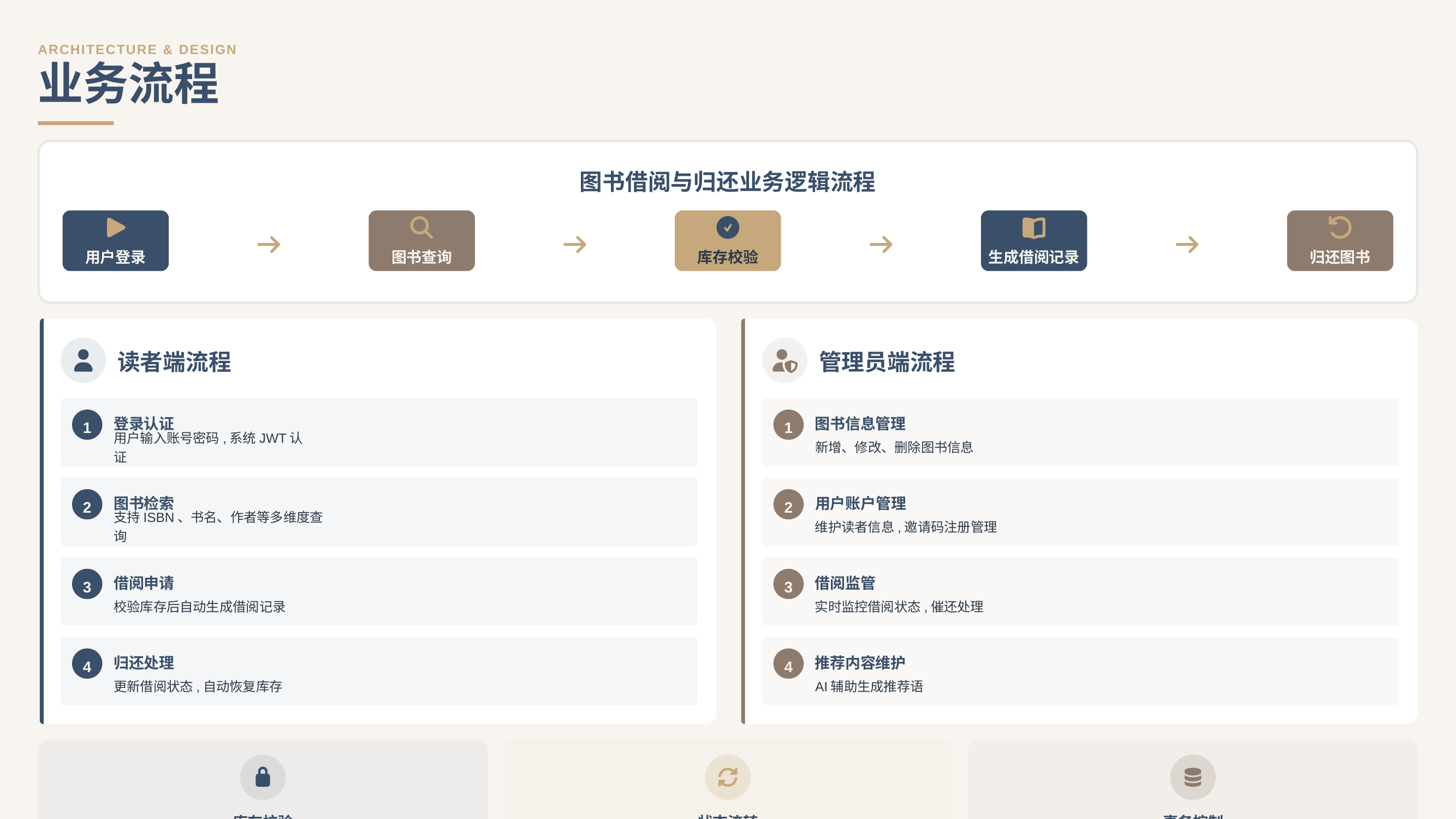

ARCHITECTURE & DESIGN
业务流程

图书借阅与归还业务逻辑流程

用户登录
图书查询
库存校验
生成借阅记录
归还图书

读者端流程
管理员端流程

1

登录认证
1

图书信息管理
用户输入账号密码,系统JWT认证
新增、修改、删除图书信息

2

图书检索
2

用户账户管理
支持ISBN、书名、作者等多维度查询
维护读者信息,邀请码注册管理

3

借阅申请
3

借阅监管
校验库存后自动生成借阅记录
实时监控借阅状态,催还处理

4

归还处理
4

推荐内容维护
更新借阅状态,自动恢复库存
AI辅助生成推荐语

库存校验
状态流转
事务控制
借阅前校验库存充足性
借阅中→已归还→逾期判定
保证数据一致性